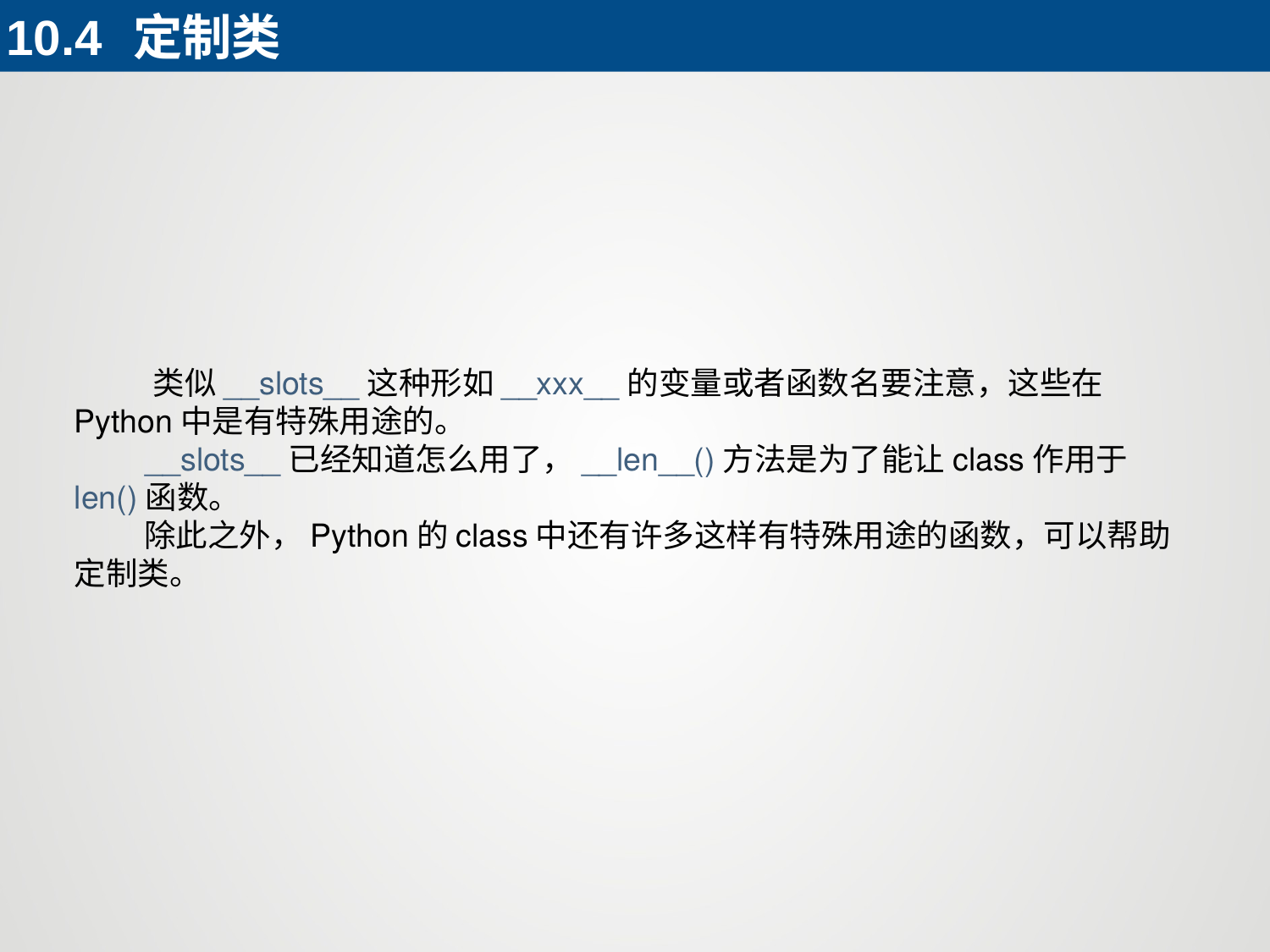

10.4	定制类
        类似__slots__这种形如__xxx__的变量或者函数名要注意，这些在Python中是有特殊用途的。
        __slots__已经知道怎么用了，__len__()方法是为了能让class作用于len()函数。
       除此之外，Python的class中还有许多这样有特殊用途的函数，可以帮助定制类。